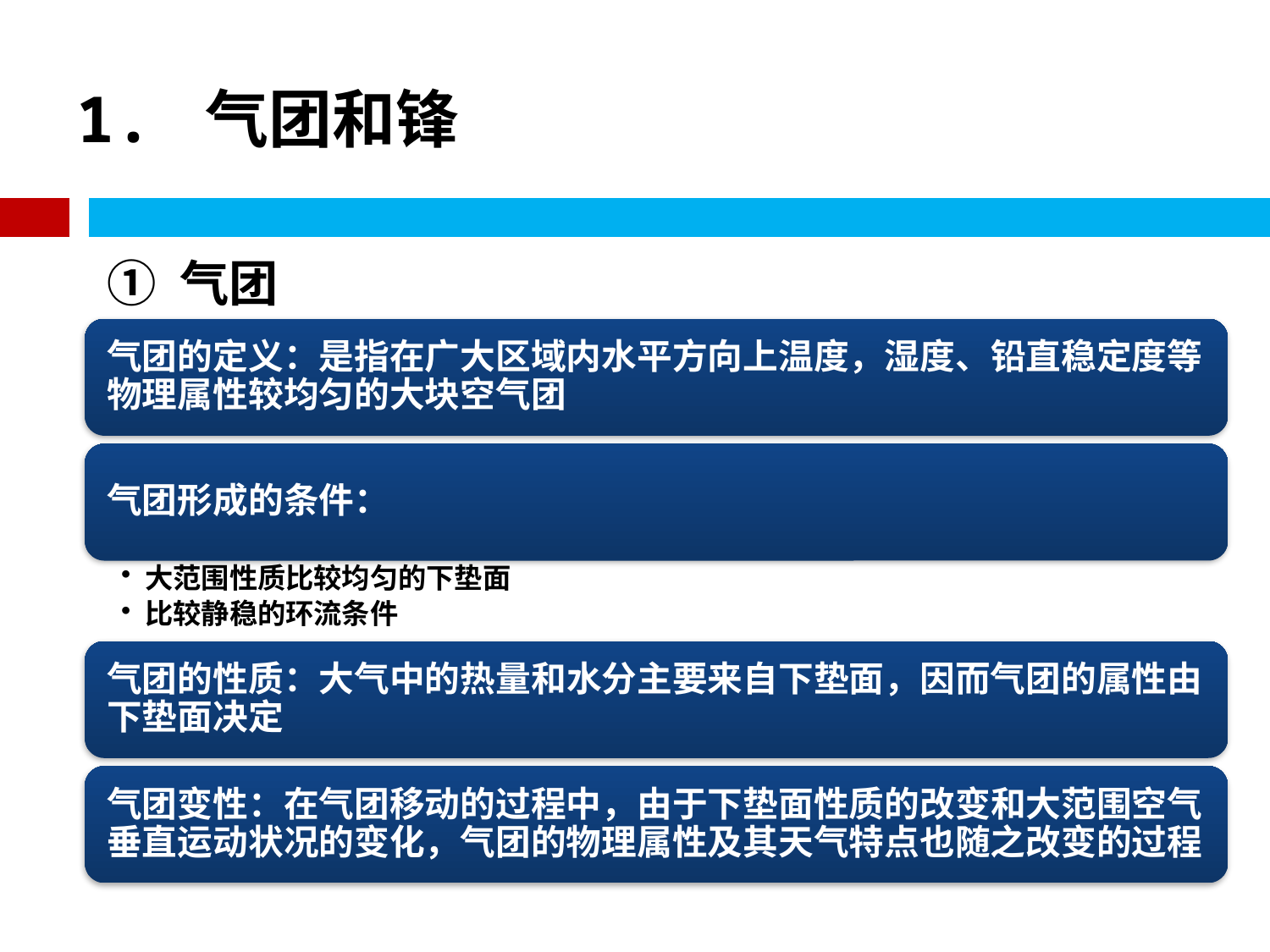

# 1. 气团和锋
① 气团
气团的定义：是指在广大区域内水平方向上温度，湿度、铅直稳定度等物理属性较均匀的大块空气团
气团形成的条件：
大范围性质比较均匀的下垫面
比较静稳的环流条件
气团的性质：大气中的热量和水分主要来自下垫面，因而气团的属性由下垫面决定
气团变性：在气团移动的过程中，由于下垫面性质的改变和大范围空气垂直运动状况的变化，气团的物理属性及其天气特点也随之改变的过程